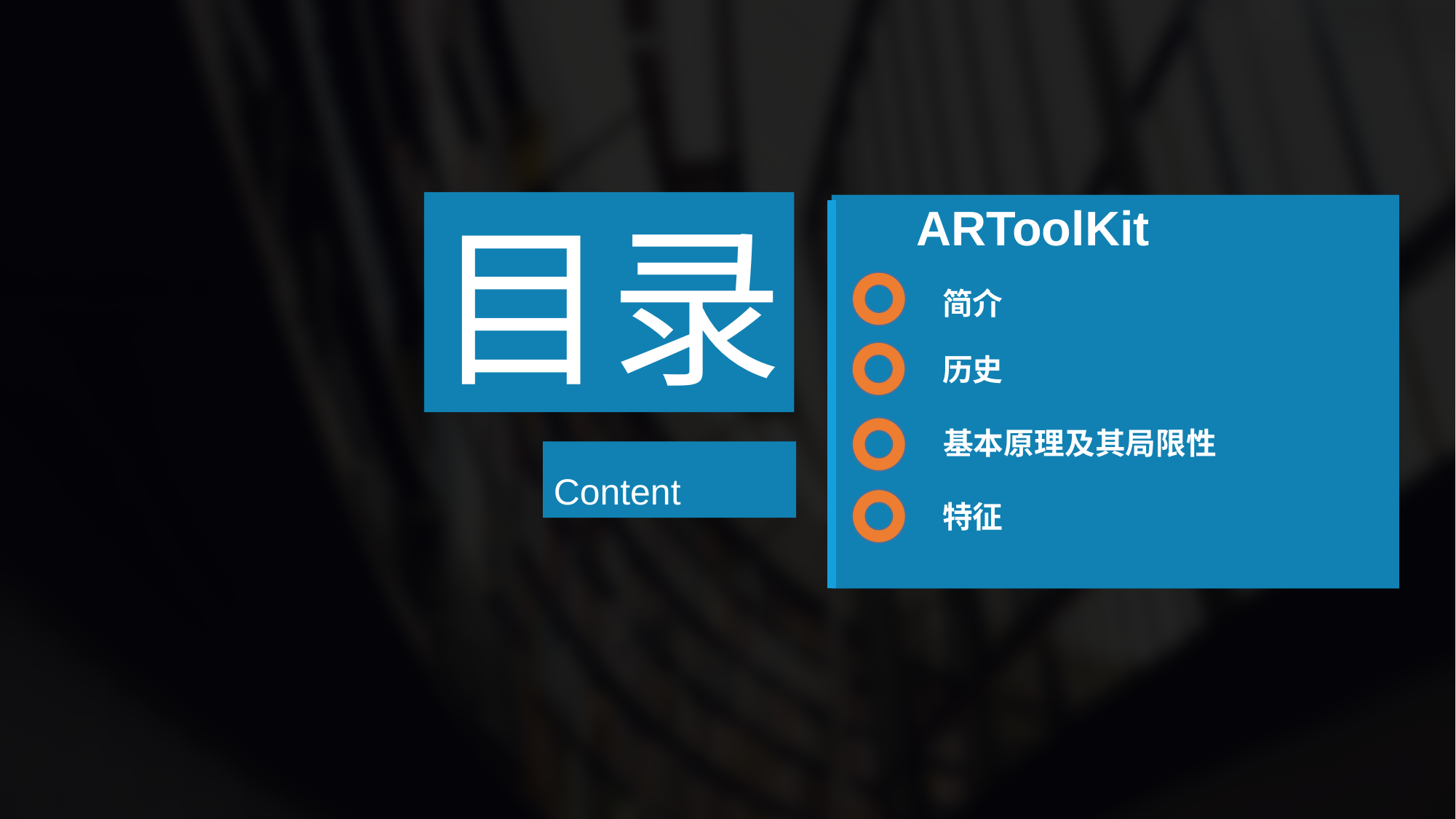

目录
ARToolKit
简介
历史
基本原理及其局限性
特征

Content